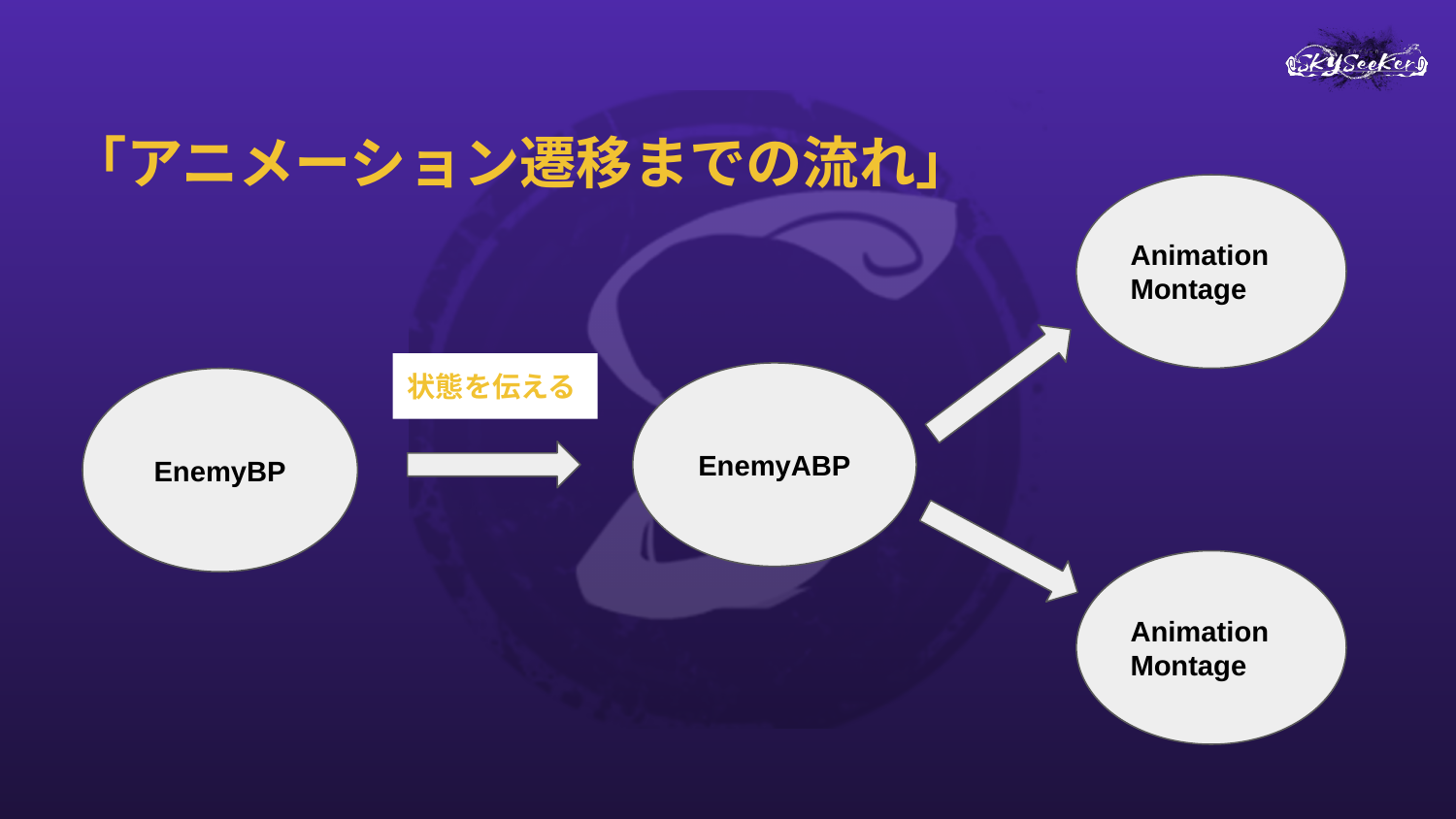

# 「アニメーション遷移までの流れ」
Animation
Montage
状態を伝える

EnemyABP
EnemyBP

Animation
Montage